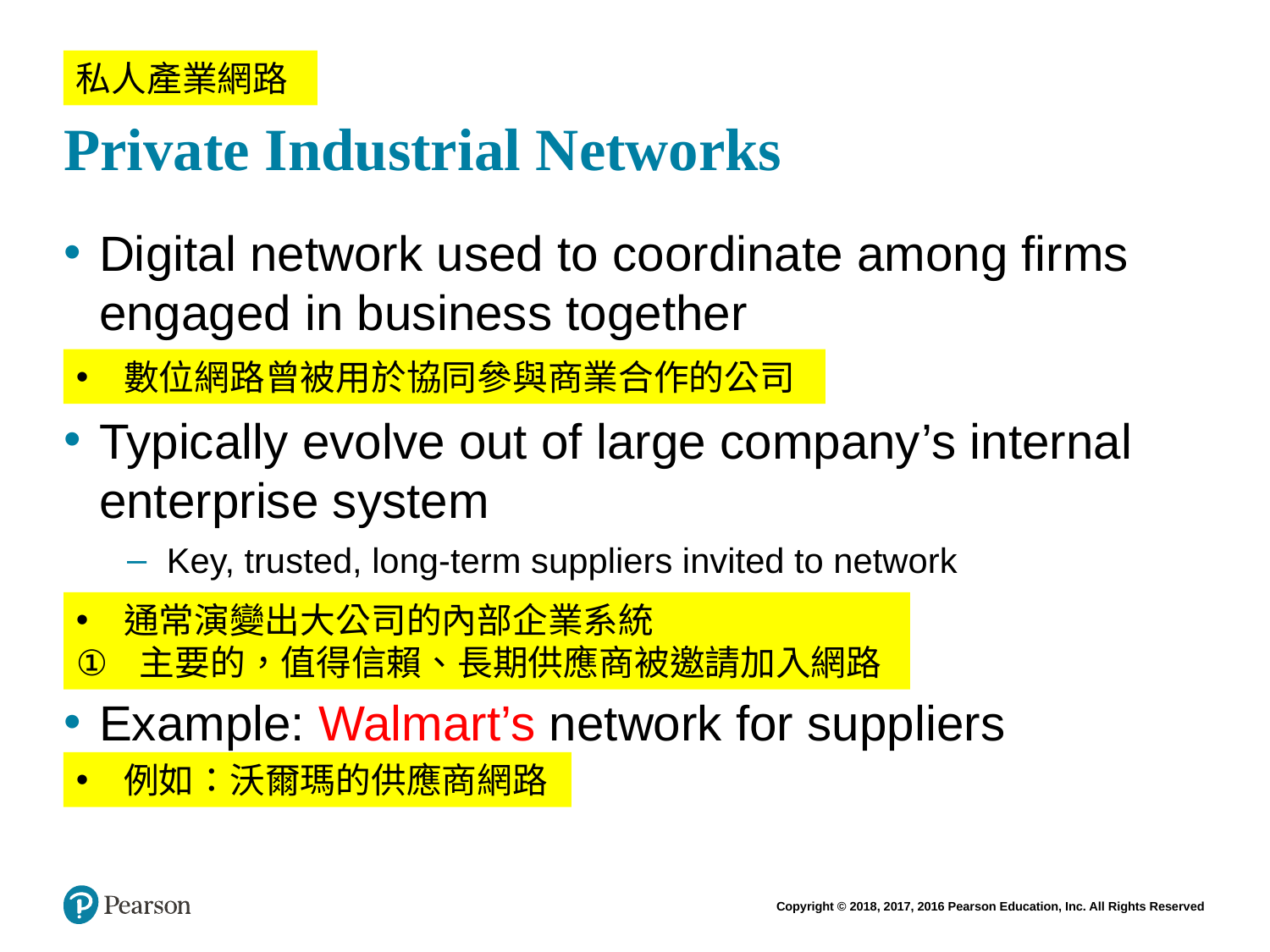

# Private Industrial Networks
私人產業網路
Digital network used to coordinate among firms engaged in business together
Typically evolve out of large company’s internal enterprise system
Key, trusted, long-term suppliers invited to network
Example: Walmart’s network for suppliers
數位網路曾被用於協同參與商業合作的公司
通常演變出大公司的內部企業系統
主要的，值得信賴、長期供應商被邀請加入網路
例如：沃爾瑪的供應商網路